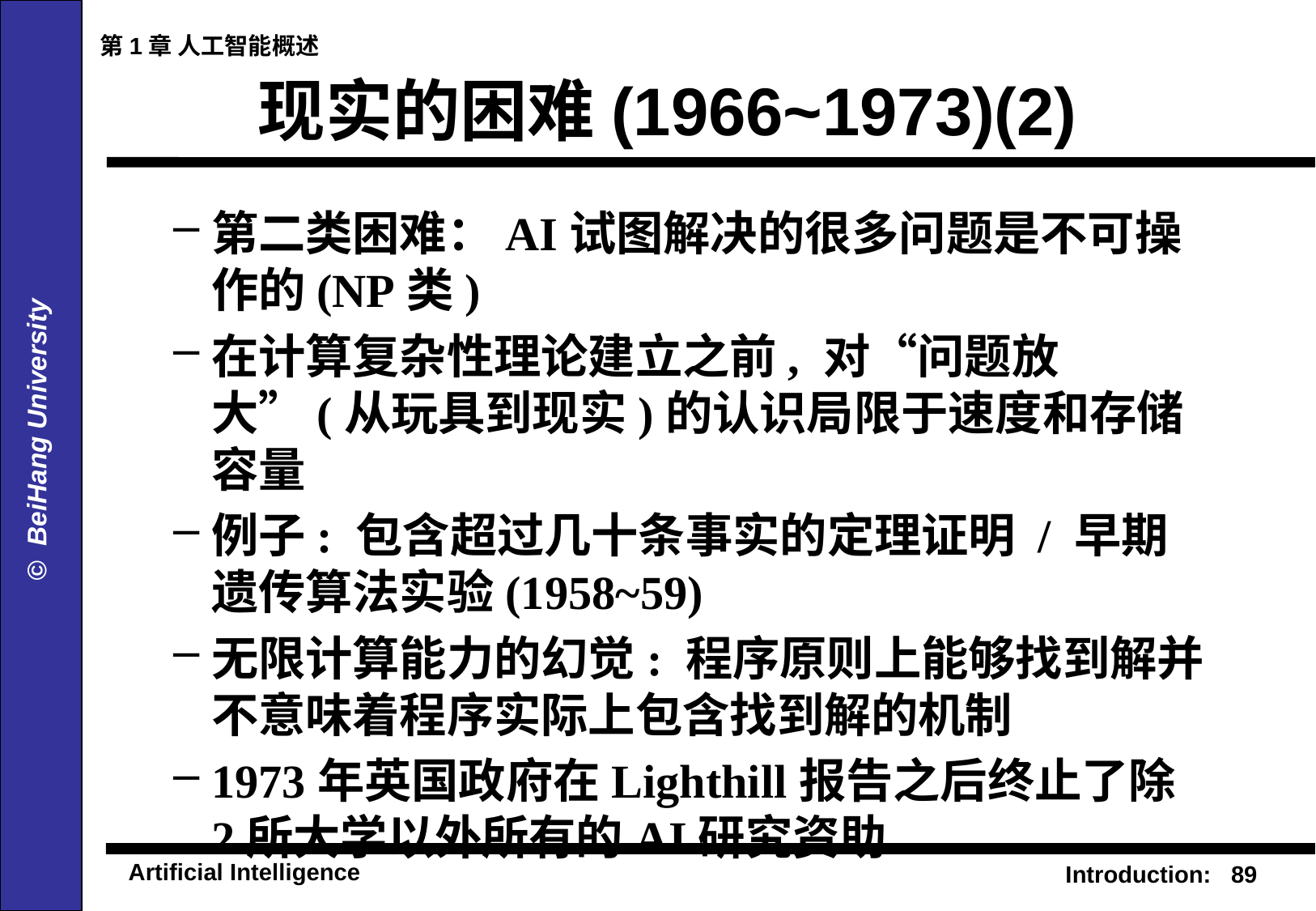

第1章 人工智能概述
# 现实的困难(1966~1973)(2)
第二类困难：AI试图解决的很多问题是不可操作的(NP类)
在计算复杂性理论建立之前, 对“问题放大”(从玩具到现实)的认识局限于速度和存储容量
例子: 包含超过几十条事实的定理证明 / 早期遗传算法实验(1958~59)
无限计算能力的幻觉: 程序原则上能够找到解并不意味着程序实际上包含找到解的机制
1973年英国政府在Lighthill报告之后终止了除2所大学以外所有的AI研究资助